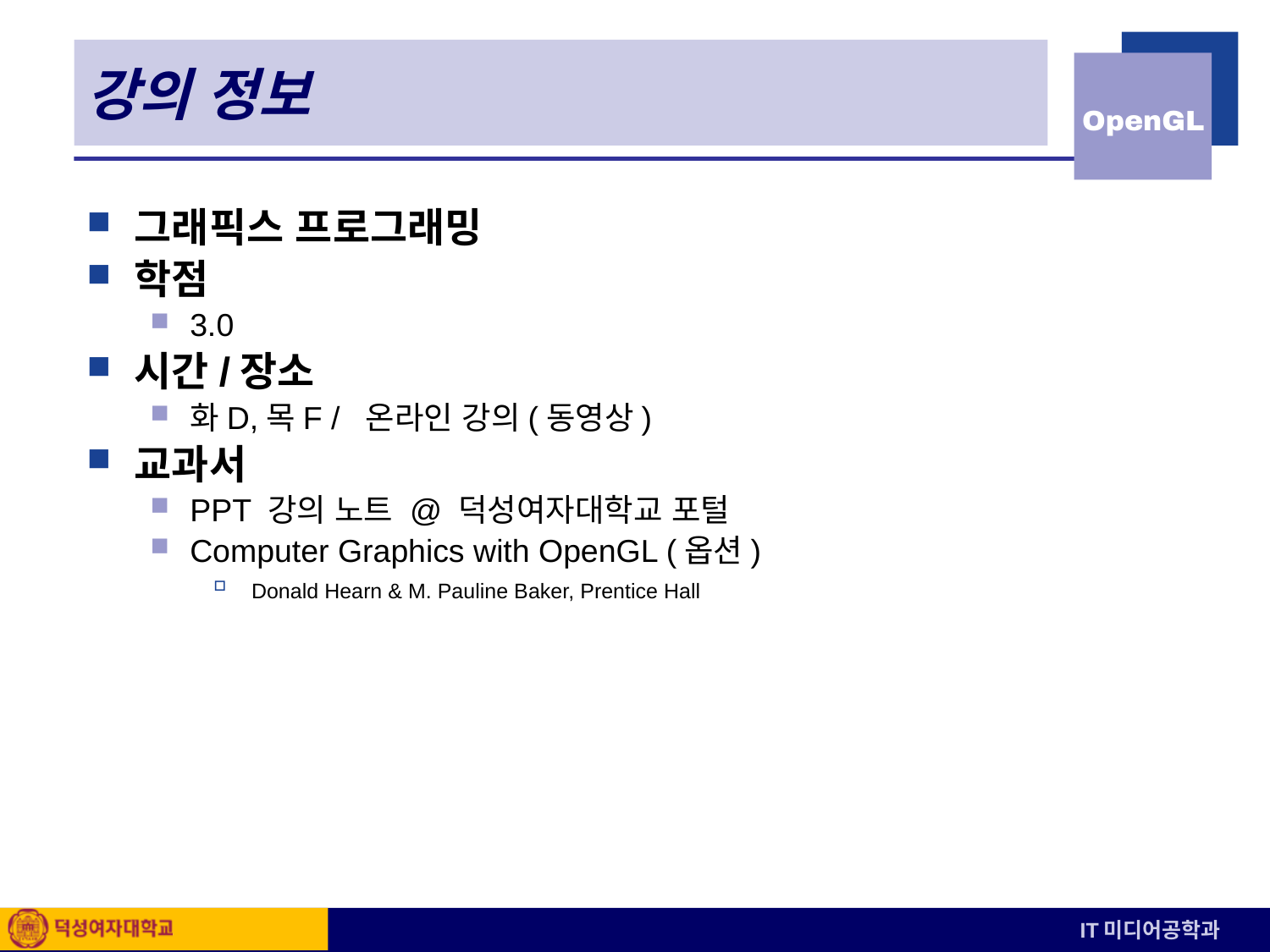

# 강의 정보
그래픽스 프로그래밍
학점
3.0
시간/장소
화D,목F /  온라인 강의(동영상)
교과서
PPT 강의 노트 @ 덕성여자대학교 포털
Computer Graphics with OpenGL (옵션)
 Donald Hearn & M. Pauline Baker, Prentice Hall